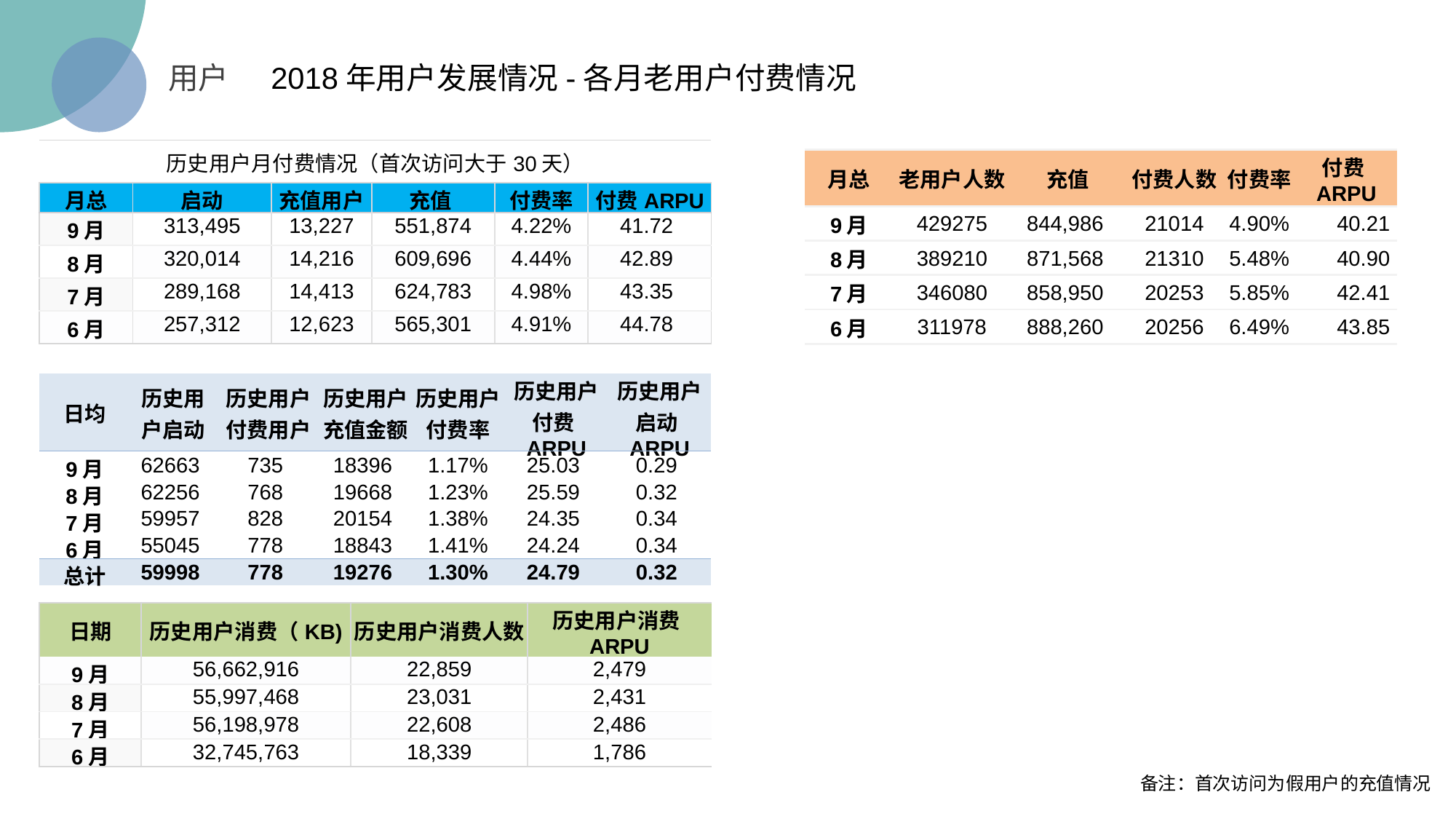

用户     2018年用户发展情况-各月老用户付费情况
| 历史用户月付费情况（首次访问大于30天） |  |  |  |  |  |
| --- | --- | --- | --- | --- | --- |
| 月总 | 启动 | 充值用户 | 充值 | 付费率 | 付费ARPU |
| 9月 | 313,495 | 13,227 | 551,874 | 4.22% | 41.72 |
| 8月 | 320,014 | 14,216 | 609,696 | 4.44% | 42.89 |
| 7月 | 289,168 | 14,413 | 624,783 | 4.98% | 43.35 |
| 6月 | 257,312 | 12,623 | 565,301 | 4.91% | 44.78 |
| 月总 | 老用户人数 | 充值 | 付费人数 | 付费率 | 付费ARPU |
| --- | --- | --- | --- | --- | --- |
| 9月 | 429275 | 844,986 | 21014 | 4.90% | 40.21 |
| 8月 | 389210 | 871,568 | 21310 | 5.48% | 40.90 |
| 7月 | 346080 | 858,950 | 20253 | 5.85% | 42.41 |
| 6月 | 311978 | 888,260 | 20256 | 6.49% | 43.85 |
| 日均 | 历史用户启动 | 历史用户付费用户 | 历史用户充值金额 | 历史用户付费率 | 历史用户付费ARPU | 历史用户启动ARPU |
| --- | --- | --- | --- | --- | --- | --- |
| 9月 | 62663 | 735 | 18396 | 1.17% | 25.03 | 0.29 |
| 8月 | 62256 | 768 | 19668 | 1.23% | 25.59 | 0.32 |
| 7月 | 59957 | 828 | 20154 | 1.38% | 24.35 | 0.34 |
| 6月 | 55045 | 778 | 18843 | 1.41% | 24.24 | 0.34 |
| 总计 | 59998 | 778 | 19276 | 1.30% | 24.79 | 0.32 |
| 日期 | 历史用户消费（KB) | 历史用户消费人数 | 历史用户消费ARPU |
| --- | --- | --- | --- |
| 9月 | 56,662,916 | 22,859 | 2,479 |
| 8月 | 55,997,468 | 23,031 | 2,431 |
| 7月 | 56,198,978 | 22,608 | 2,486 |
| 6月 | 32,745,763 | 18,339 | 1,786 |
备注：历史用户定义为首次访问大于30天的用户
备注：首次访问为假用户的充值情况